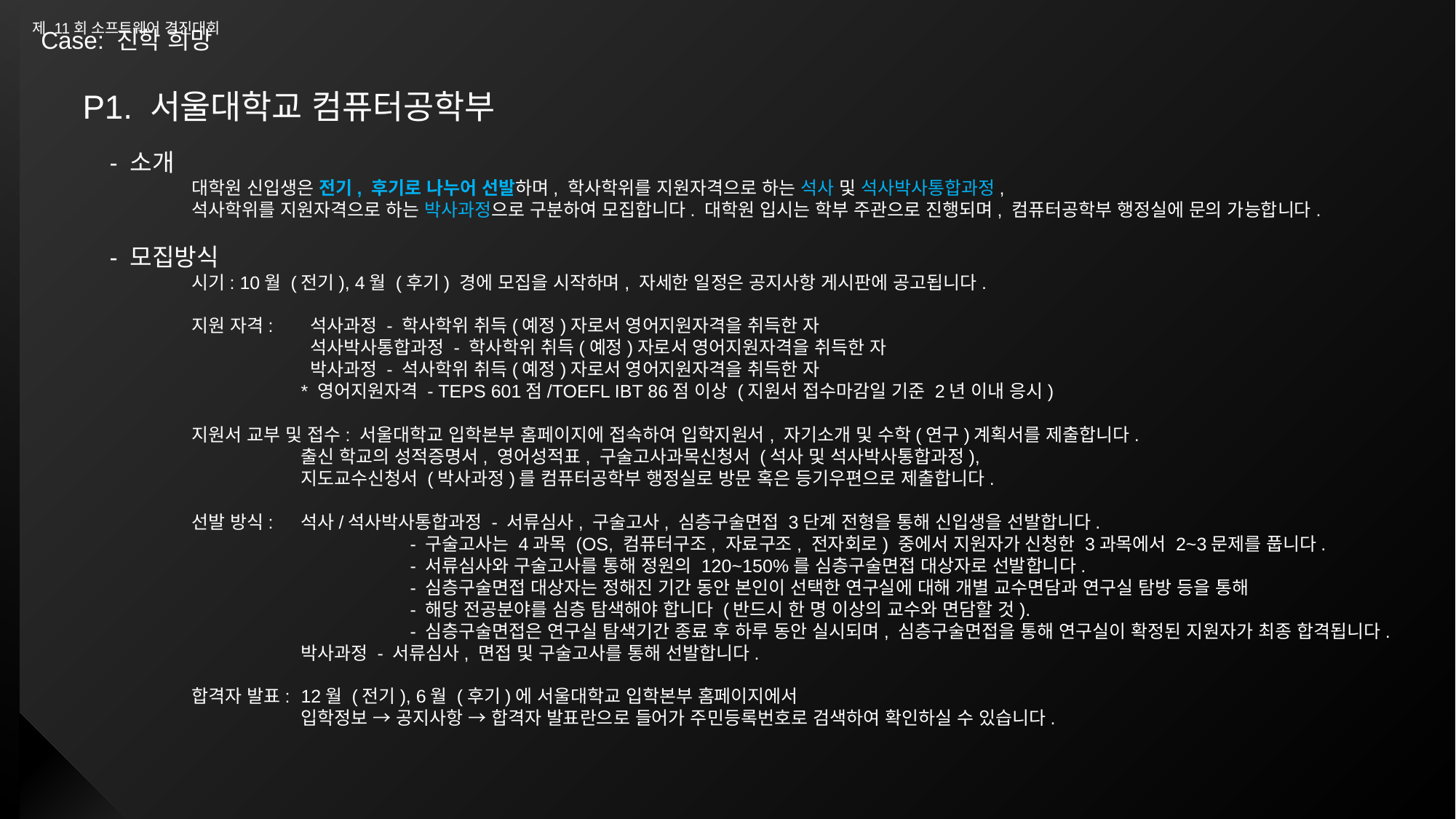

Case: 진학 희망
P1. 서울대학교 컴퓨터공학부

    - 소개
	대학원 신입생은 전기, 후기로 나누어 선발하며, 학사학위를 지원자격으로 하는 석사 및 석사박사통합과정,
	석사학위를 지원자격으로 하는 박사과정으로 구분하여 모집합니다. 대학원 입시는 학부 주관으로 진행되며, 컴퓨터공학부 행정실에 문의 가능합니다.

    - 모집방식
	시기: 10월 (전기), 4월 (후기) 경에 모집을 시작하며, 자세한 일정은 공지사항 게시판에 공고됩니다.

	지원 자격: 	 석사과정 - 학사학위 취득(예정)자로서 영어지원자격을 취득한 자
		 석사박사통합과정 - 학사학위 취득(예정)자로서 영어지원자격을 취득한 자
		 박사과정 - 석사학위 취득(예정)자로서 영어지원자격을 취득한 자
		* 영어지원자격 - TEPS 601점/TOEFL IBT 86점 이상 (지원서 접수마감일 기준 2년 이내 응시)

	지원서 교부 및 접수: 서울대학교 입학본부 홈페이지에 접속하여 입학지원서, 자기소개 및 수학(연구)계획서를 제출합니다.
		출신 학교의 성적증명서, 영어성적표, 구술고사과목신청서 (석사 및 석사박사통합과정),
		지도교수신청서 (박사과정)를 컴퓨터공학부 행정실로 방문 혹은 등기우편으로 제출합니다.

	선발 방식: 	석사/석사박사통합과정 - 서류심사, 구술고사, 심층구술면접 3단계 전형을 통해 신입생을 선발합니다.
			- 구술고사는 4과목 (OS, 컴퓨터구조, 자료구조, 전자회로) 중에서 지원자가 신청한 3과목에서 2~3문제를 풉니다.
			- 서류심사와 구술고사를 통해 정원의 120~150%를 심층구술면접 대상자로 선발합니다.
			- 심층구술면접 대상자는 정해진 기간 동안 본인이 선택한 연구실에 대해 개별 교수면담과 연구실 탐방 등을 통해
			- 해당 전공분야를 심층 탐색해야 합니다 (반드시 한 명 이상의 교수와 면담할 것).
			- 심층구술면접은 연구실 탐색기간 종료 후 하루 동안 실시되며, 심층구술면접을 통해 연구실이 확정된 지원자가 최종 합격됩니다.
		박사과정 - 서류심사, 면접 및 구술고사를 통해 선발합니다.

	합격자 발표: 	12월 (전기), 6월 (후기)에 서울대학교 입학본부 홈페이지에서
		입학정보 → 공지사항 → 합격자 발표란으로 들어가 주민등록번호로 검색하여 확인하실 수 있습니다.